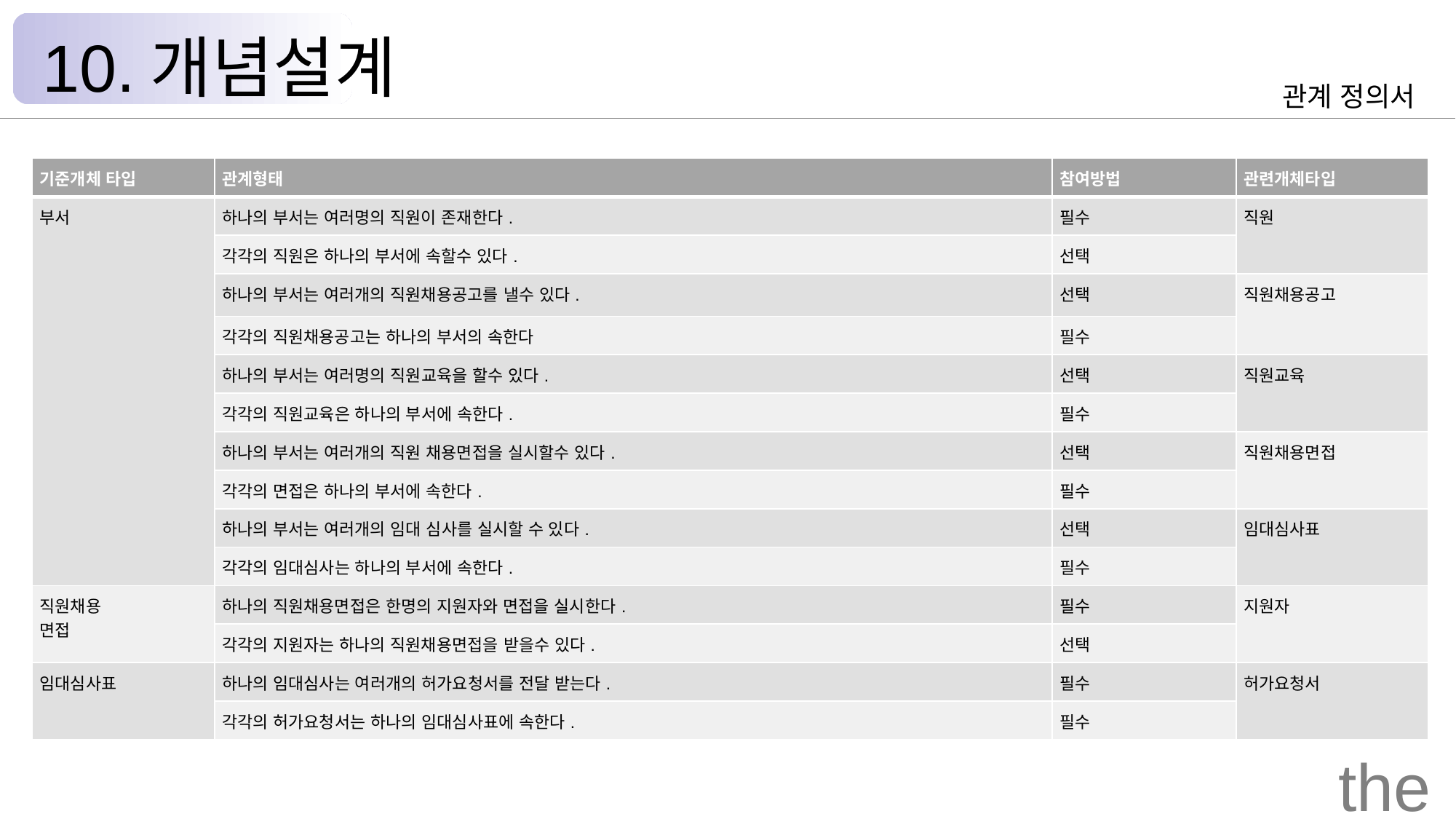

10.개념설계

관계 정의서
| 기준개체 타입 | 관계형태 | 참여방법 | 관련개체타입 |
| --- | --- | --- | --- |
| 부서 | 하나의 부서는 여러명의 직원이 존재한다. | 필수 | 직원 |
|  | 각각의 직원은 하나의 부서에 속할수 있다. | 선택 |  |
|  | 하나의 부서는 여러개의 직원채용공고를 낼수 있다. | 선택 | 직원채용공고 |
|  | 각각의 직원채용공고는 하나의 부서의 속한다 | 필수 |  |
|  | 하나의 부서는 여러명의 직원교육을 할수 있다. | 선택 | 직원교육 |
|  | 각각의 직원교육은 하나의 부서에 속한다. | 필수 |  |
|  | 하나의 부서는 여러개의 직원 채용면접을 실시할수 있다. | 선택 | 직원채용면접 |
|  | 각각의 면접은 하나의 부서에 속한다. | 필수 |  |
|  | 하나의 부서는 여러개의 임대 심사를 실시할 수 있다. | 선택 | 임대심사표 |
|  | 각각의 임대심사는 하나의 부서에 속한다. | 필수 |  |
| 직원채용 면접 | 하나의 직원채용면접은 한명의 지원자와 면접을 실시한다. | 필수 | 지원자 |
|  | 각각의 지원자는 하나의 직원채용면접을 받을수 있다. | 선택 |  |
| 임대심사표 | 하나의 임대심사는 여러개의 허가요청서를 전달 받는다. | 필수 | 허가요청서 |
|  | 각각의 허가요청서는 하나의 임대심사표에 속한다. | 필수 |  |
the Palace